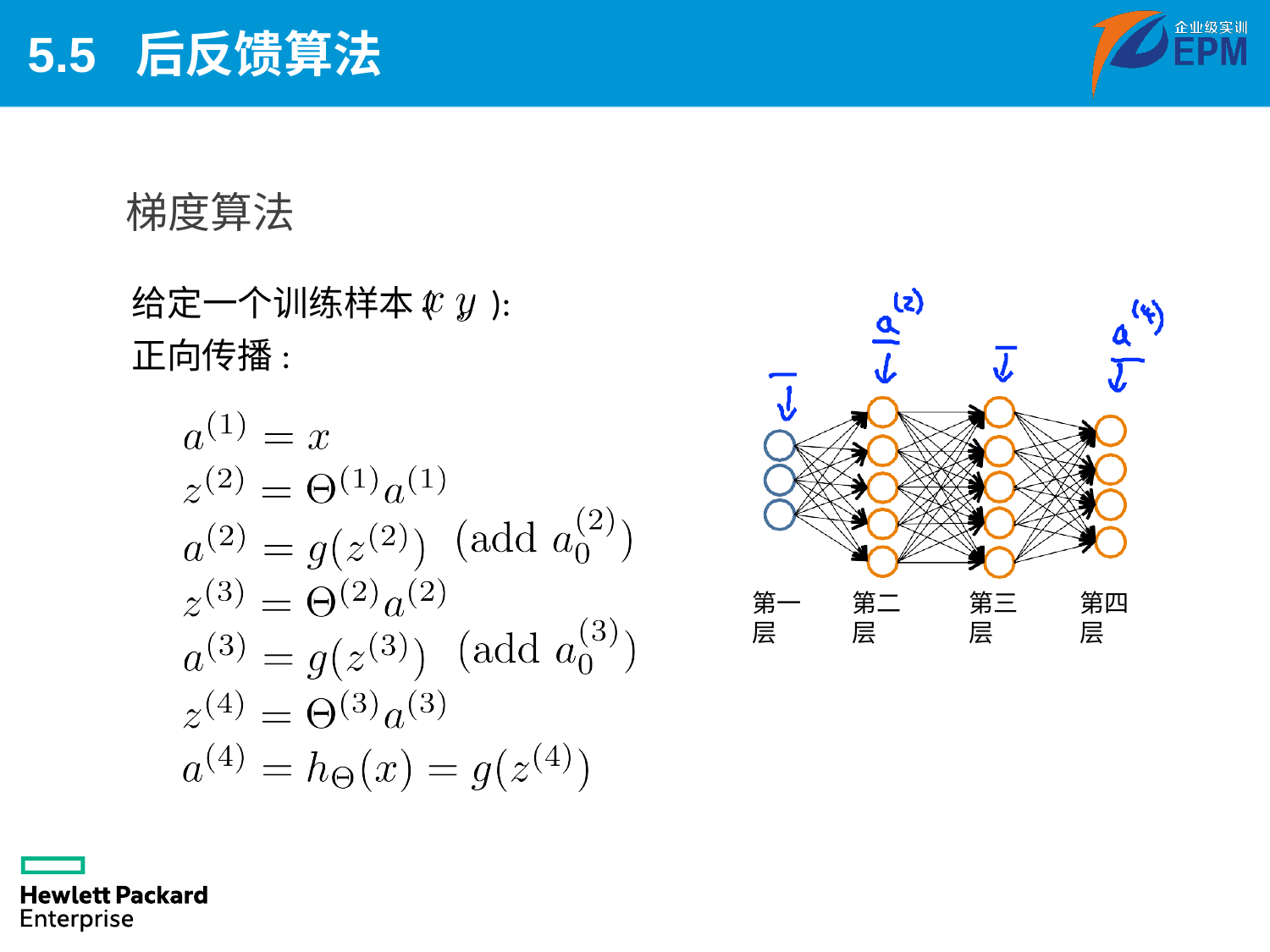

# 5.5  后反馈算法
梯度算法
给定一个训练样本(   ,   ):
正向传播:

第一层
第二层
第三层
第四层